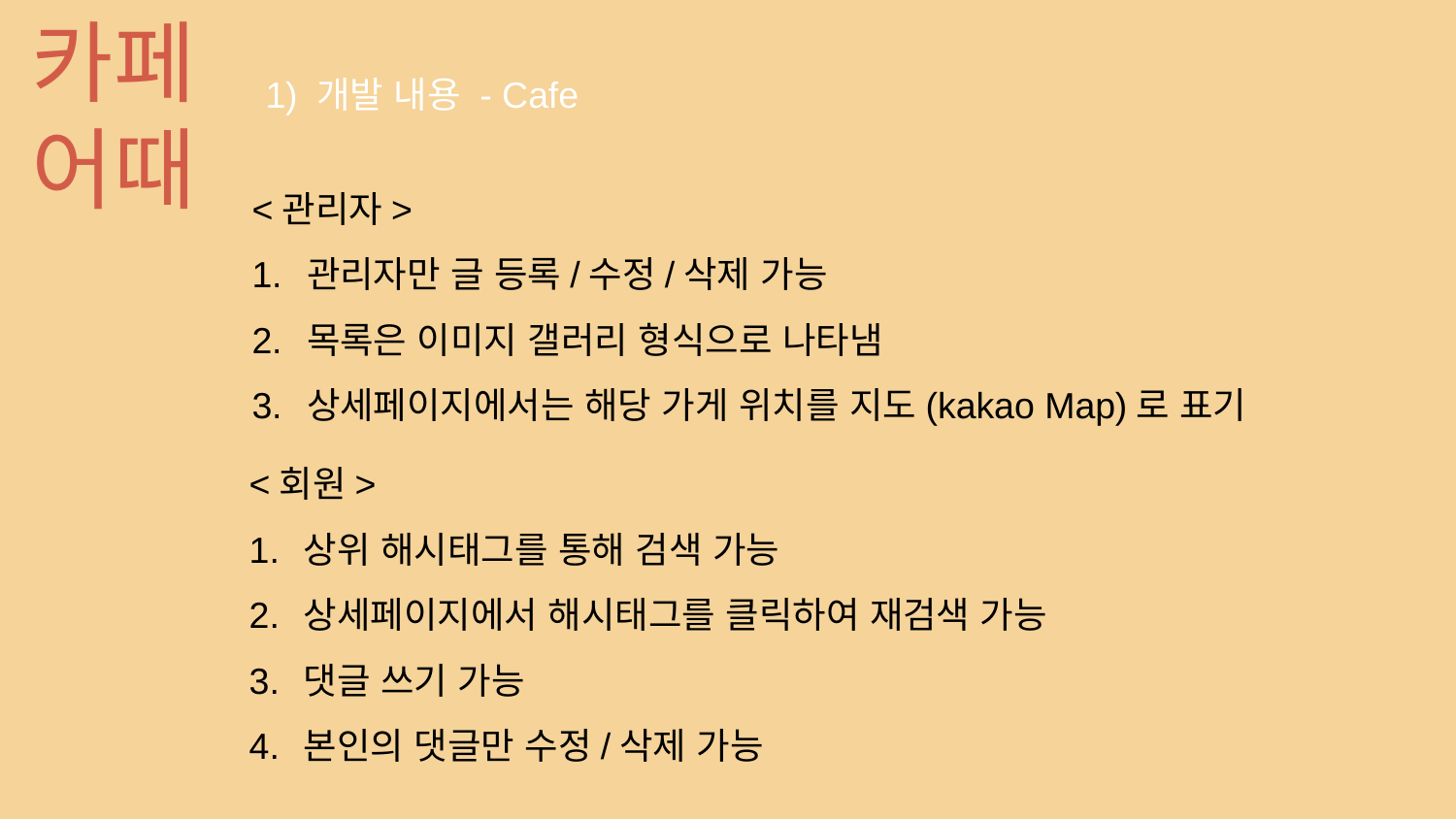

카페
어때
1) 개발 내용 - Cafe
<관리자>
관리자만 글 등록/수정/삭제 가능
목록은 이미지 갤러리 형식으로 나타냄
상세페이지에서는 해당 가게 위치를 지도(kakao Map)로 표기

<회원>
상위 해시태그를 통해 검색 가능
상세페이지에서 해시태그를 클릭하여 재검색 가능
댓글 쓰기 가능
본인의 댓글만 수정/삭제 가능